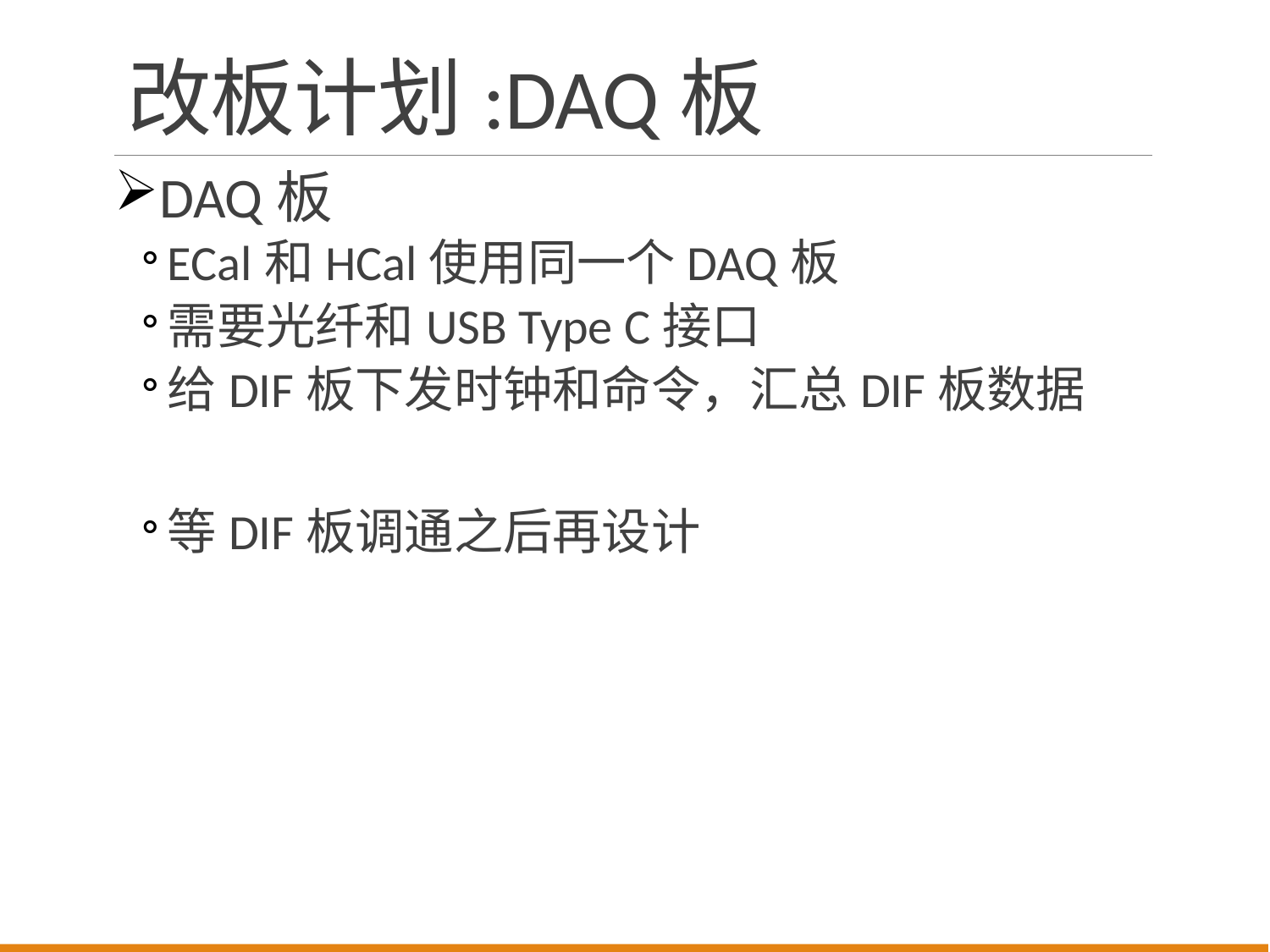

# 改板计划:DAQ板
DAQ板
ECal和HCal使用同一个DAQ板
需要光纤和USB Type C接口
给DIF板下发时钟和命令，汇总DIF板数据

等DIF板调通之后再设计